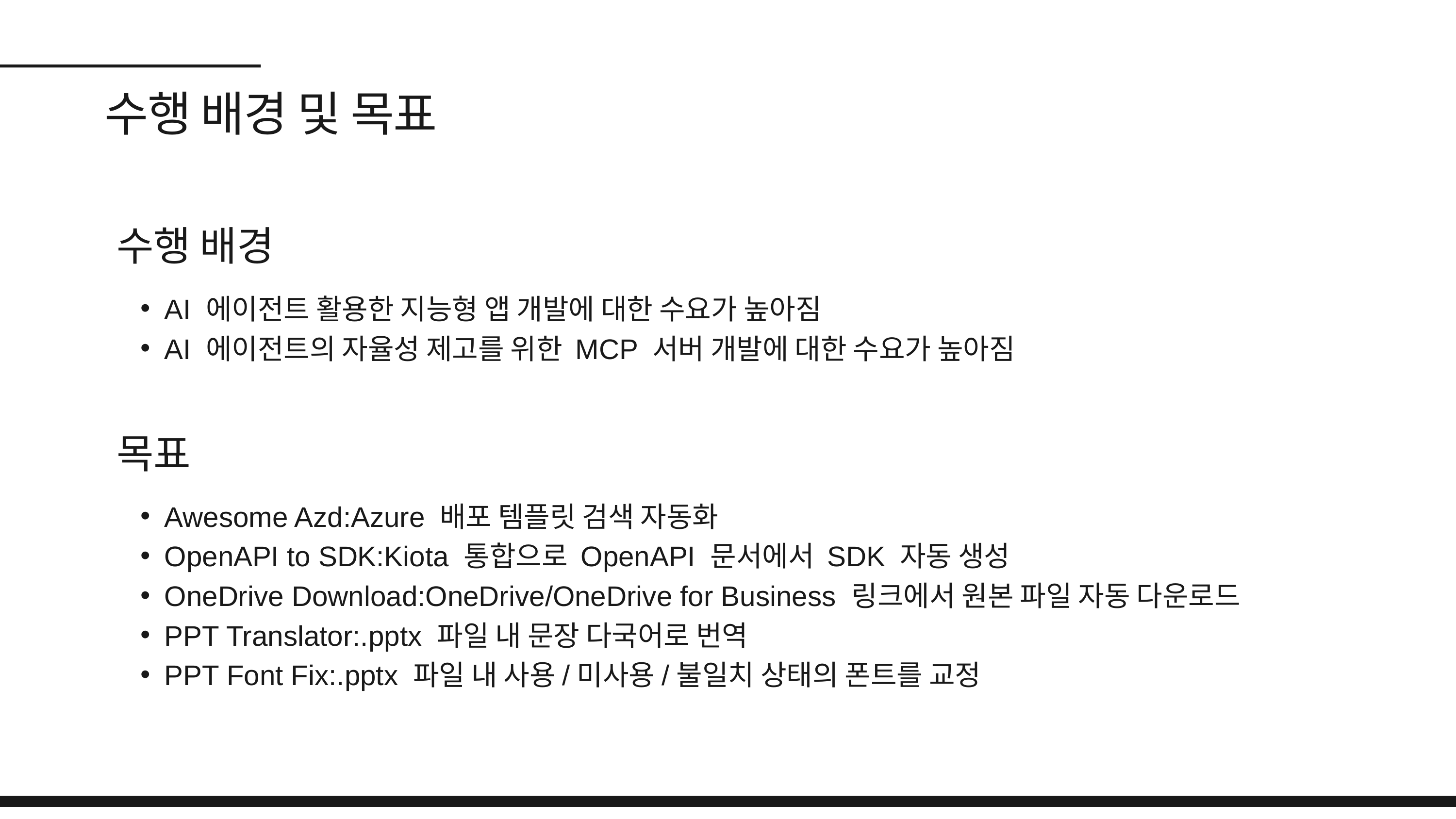

수행 배경 및 목표
수행 배경
AI 에이전트 활용한 지능형 앱 개발에 대한 수요가 높아짐
AI 에이전트의 자율성 제고를 위한 MCP 서버 개발에 대한 수요가 높아짐

목표
Awesome Azd:Azure 배포 템플릿 검색 자동화
OpenAPI to SDK:Kiota 통합으로 OpenAPI 문서에서 SDK 자동 생성
OneDrive Download:OneDrive/OneDrive for Business 링크에서 원본 파일 자동 다운로드
PPT Translator:.pptx 파일 내 문장 다국어로 번역
PPT Font Fix:.pptx 파일 내 사용/미사용/불일치 상태의 폰트를 교정